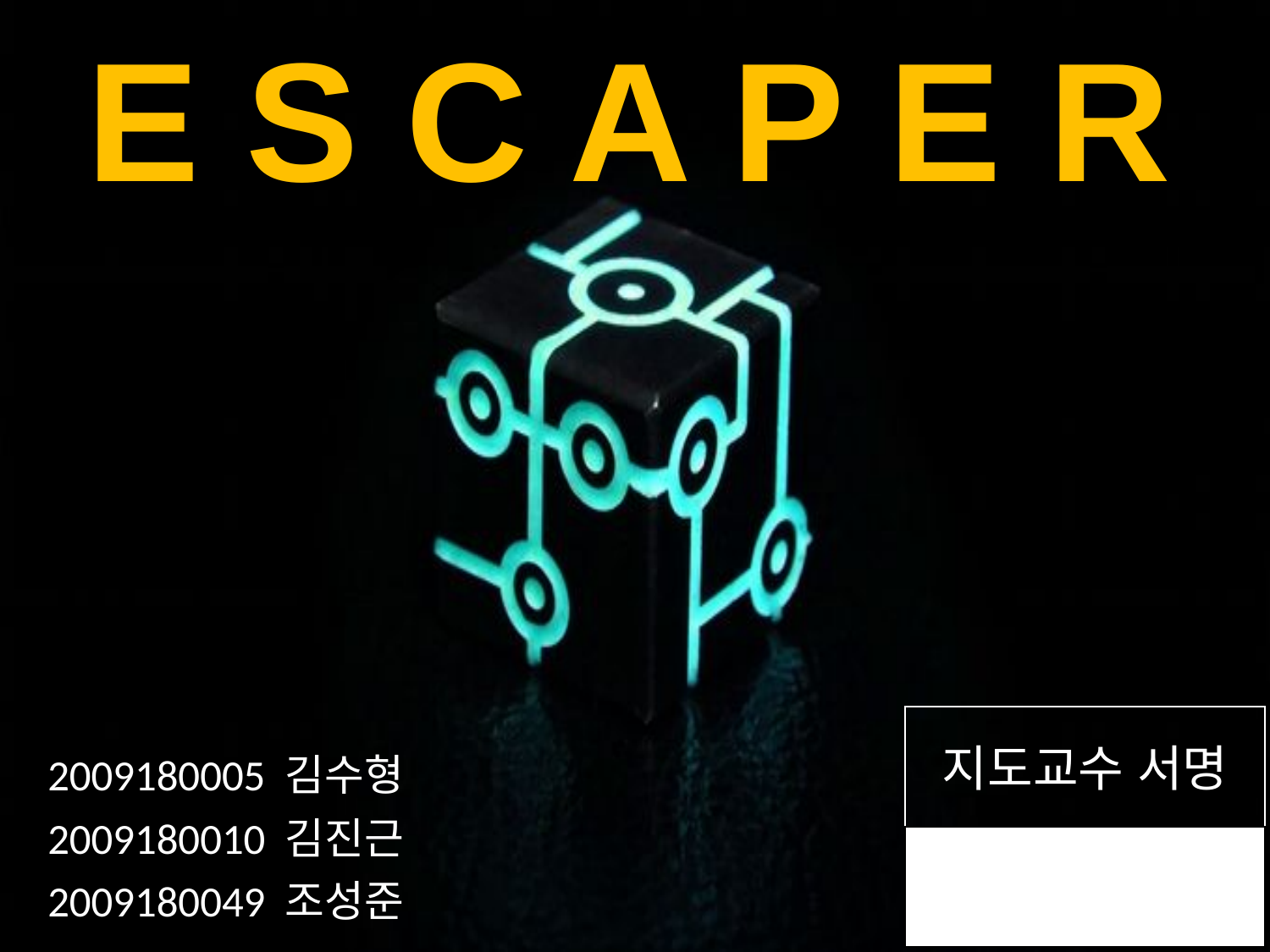

E S C A P E R

2009180005 김수형
2009180010 김진근
2009180049 조성준

지도교수 서명